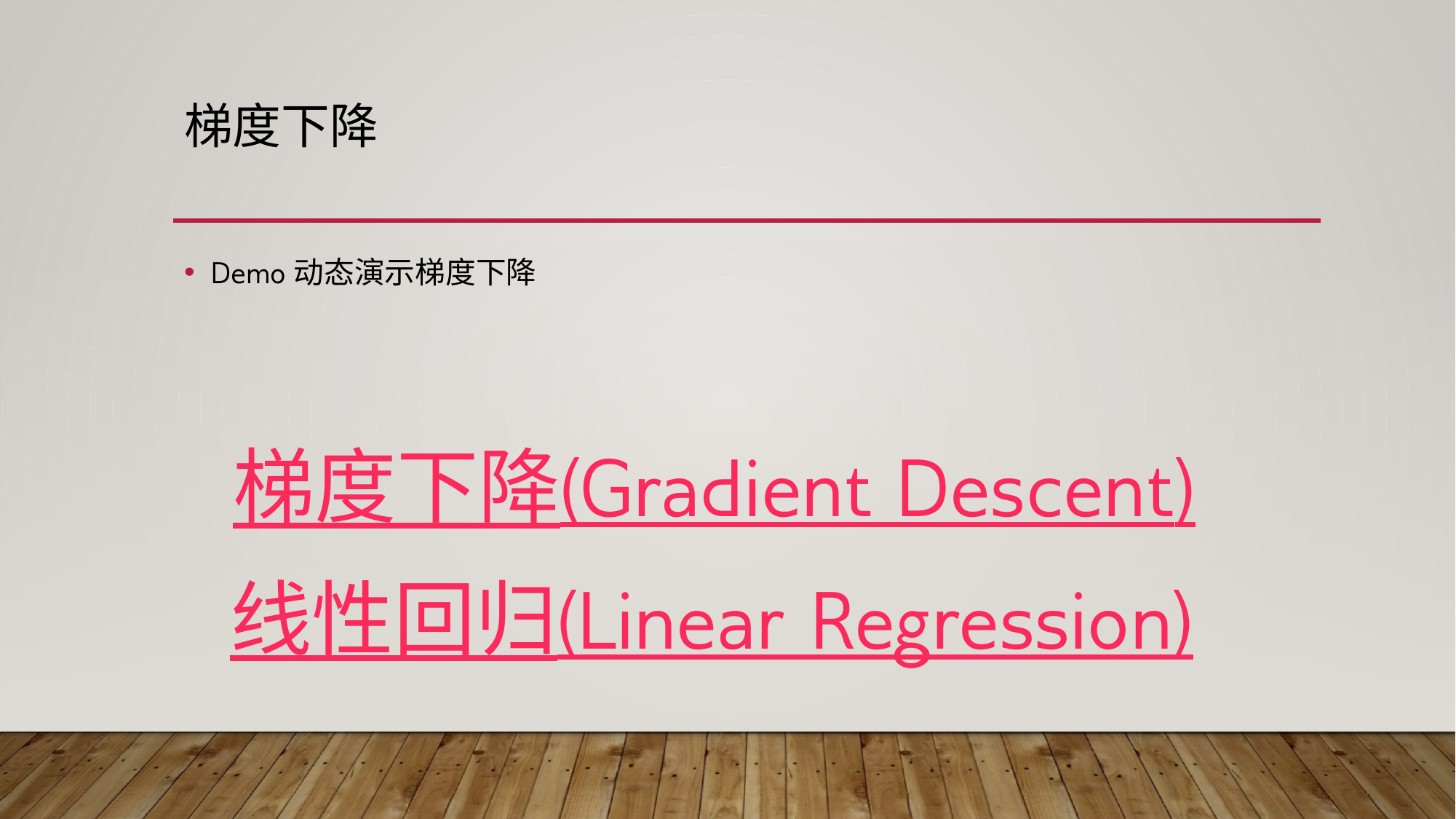

# 梯度下降
Demo动态演示梯度下降
梯度下降(Gradient Descent)
线性回归(Linear Regression)